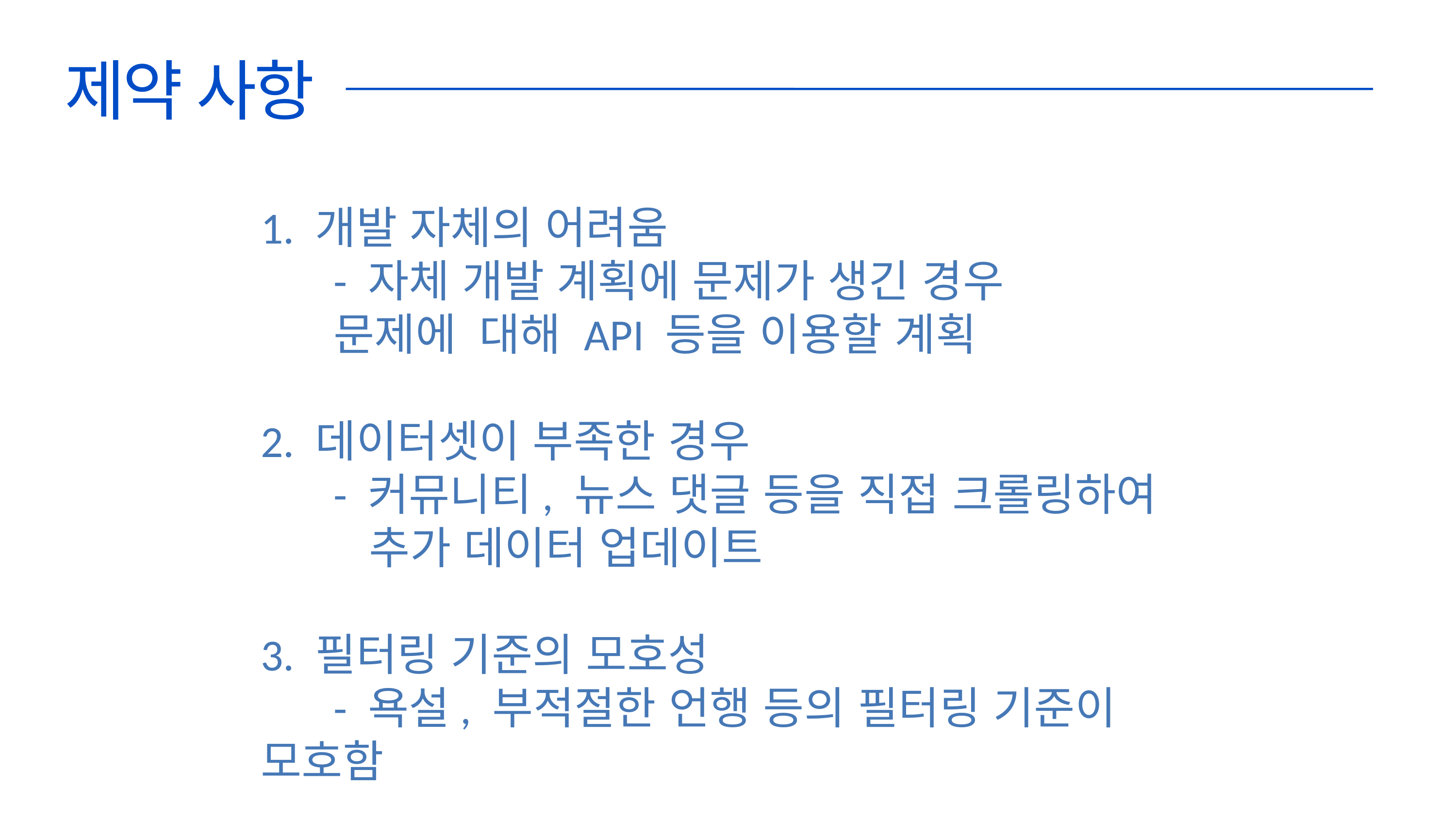

제약 사항

1. 개발 자체의 어려움
	- 자체 개발 계획에 문제가 생긴 경우
	문제에 	대해 API 등을 이용할 계획

2. 데이터셋이 부족한 경우
	- 커뮤니티, 뉴스 댓글 등을 직접 크롤링하여
	  추가 데이터 업데이트

3. 필터링 기준의 모호성
	- 욕설, 부적절한 언행 등의 필터링 기준이 		  모호함